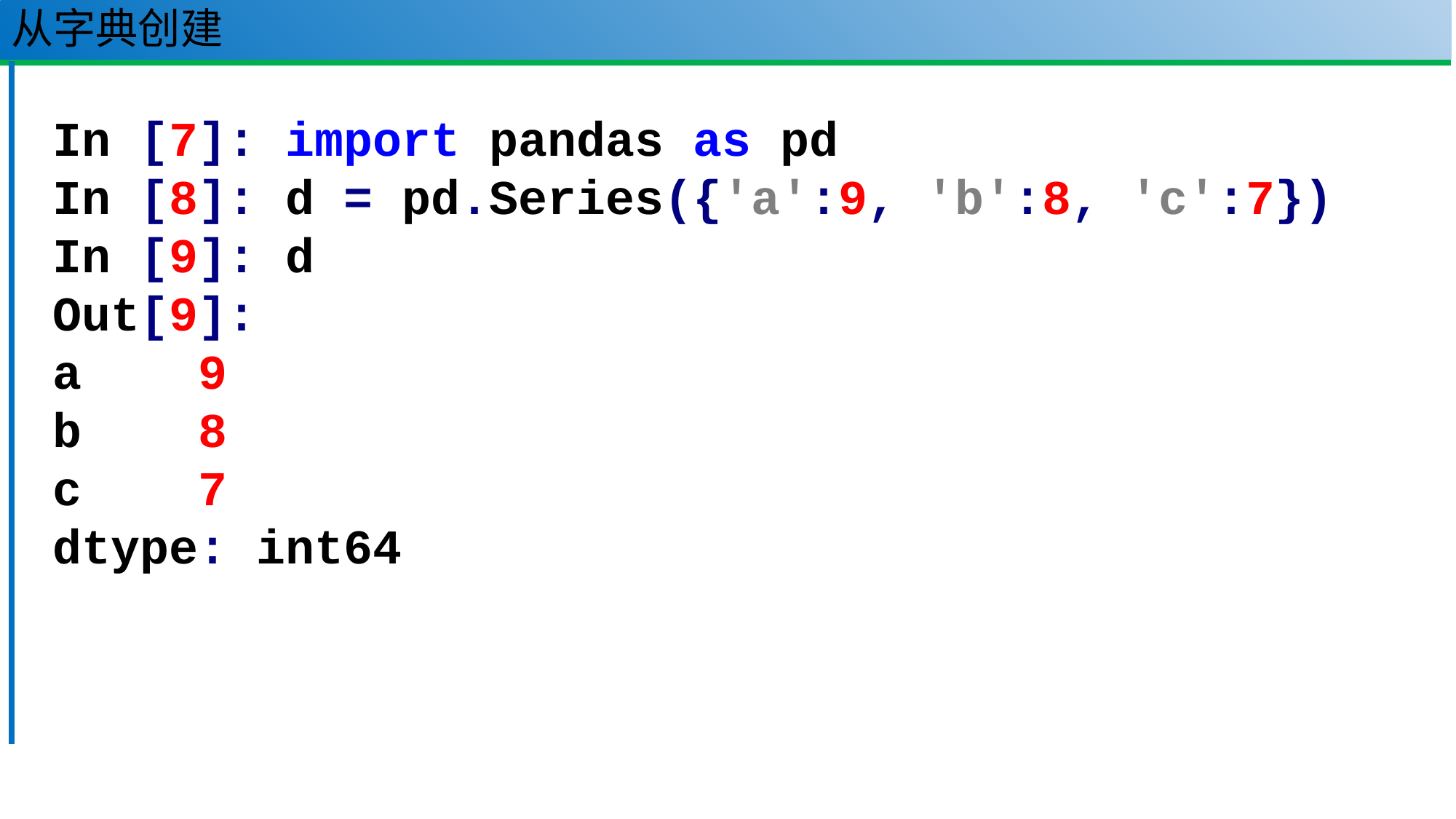

# 从字典创建
In [7]: import pandas as pd
In [8]: d = pd.Series({'a':9, 'b':8, 'c':7})
In [9]: d
Out[9]:
a    9
b    8
c    7
dtype: int64